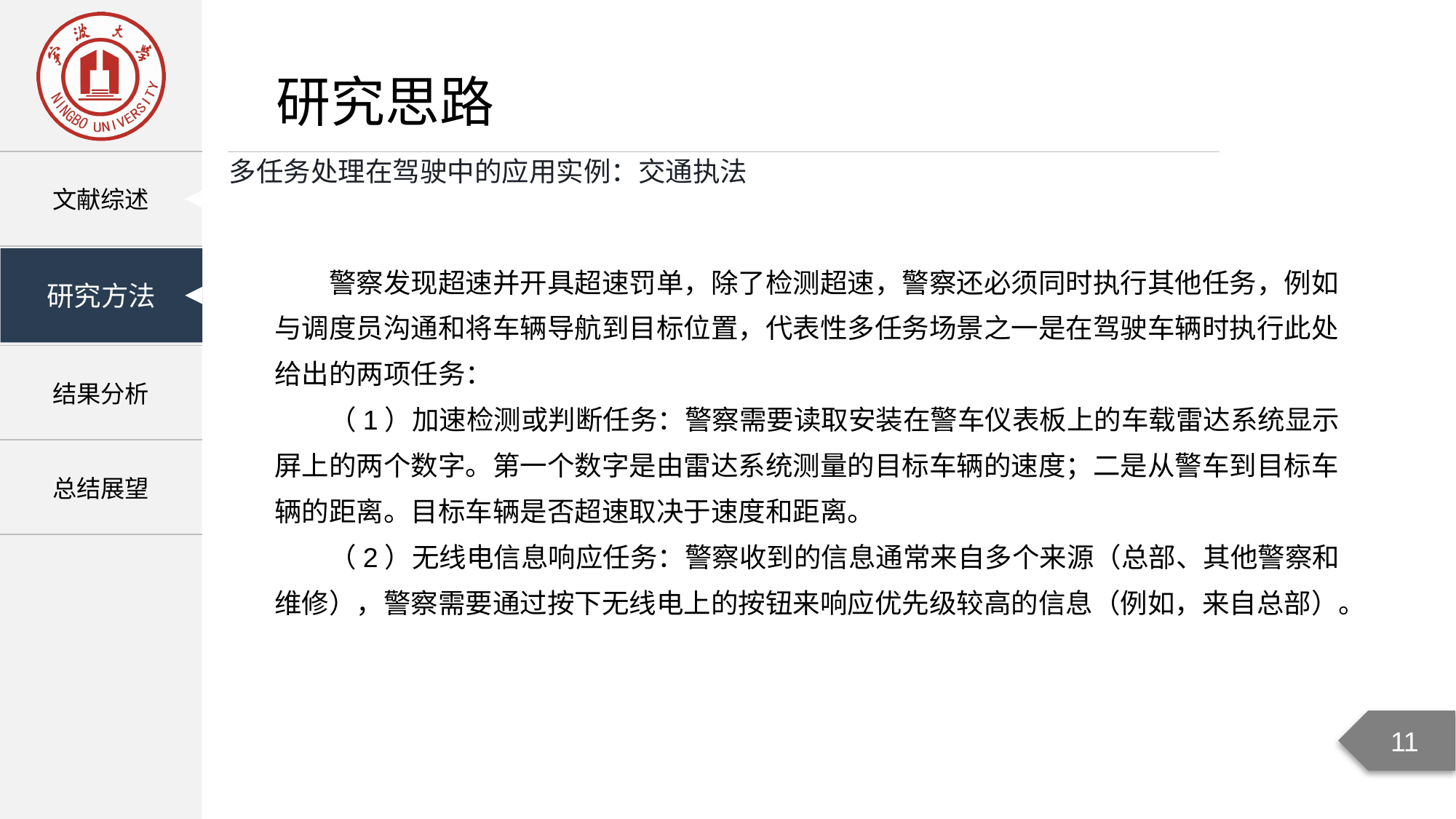

研究思路
多任务处理在驾驶中的应用实例：交通执法
警察发现超速并开具超速罚单，除了检测超速，警察还必须同时执行其他任务，例如与调度员沟通和将车辆导航到目标位置，代表性多任务场景之一是在驾驶车辆时执行此处给出的两项任务：
（1）加速检测或判断任务：警察需要读取安装在警车仪表板上的车载雷达系统显示屏上的两个数字。第一个数字是由雷达系统测量的目标车辆的速度；二是从警车到目标车辆的距离。目标车辆是否超速取决于速度和距离。
（2）无线电信息响应任务：警察收到的信息通常来自多个来源（总部、其他警察和维修），警察需要通过按下无线电上的按钮来响应优先级较高的信息（例如，来自总部）。